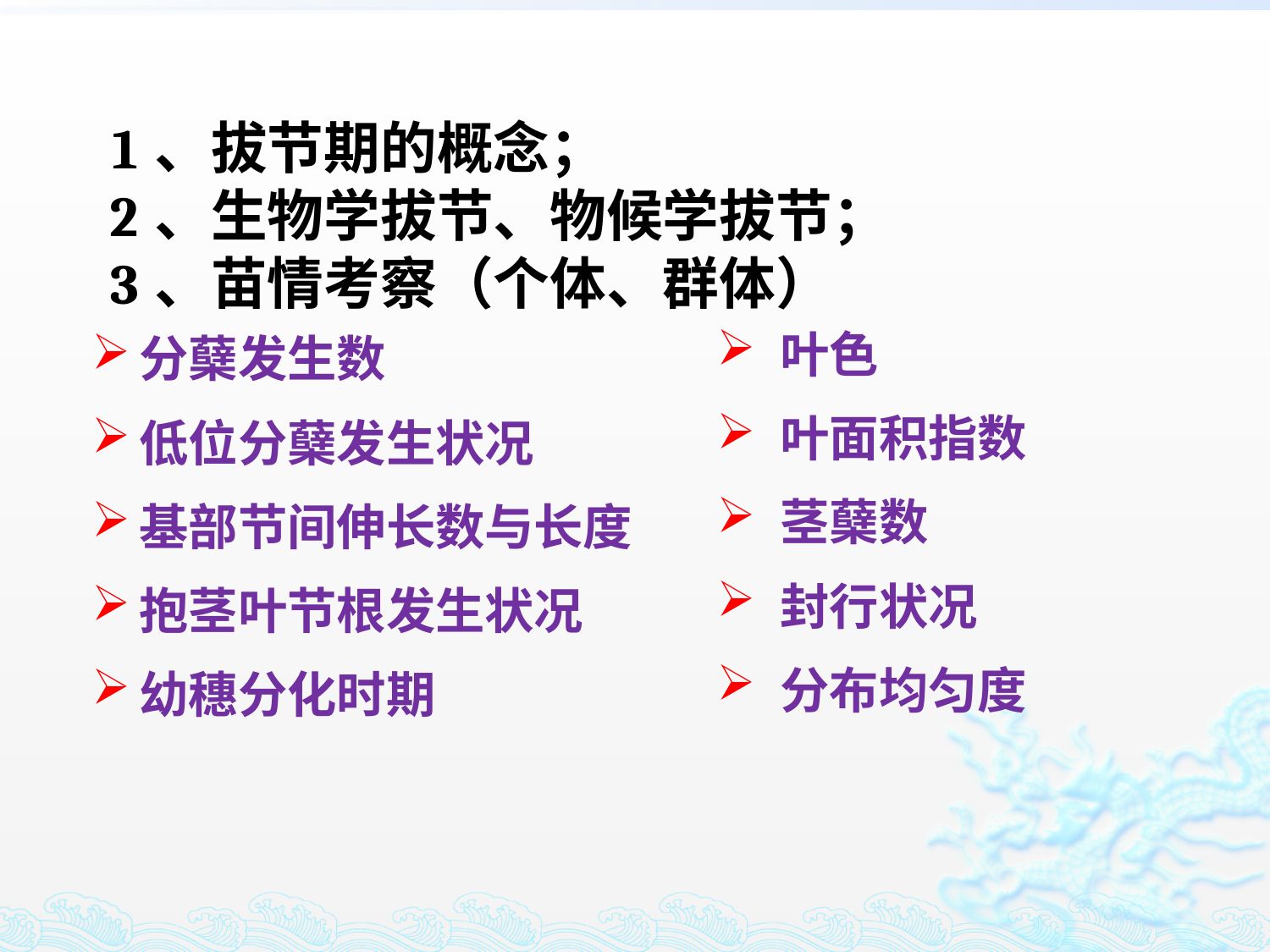

1、拔节期的概念；
2、生物学拔节、物候学拔节；
3、苗情考察（个体、群体）
叶色
叶面积指数
茎蘖数
封行状况
分布均匀度
分蘖发生数
低位分蘖发生状况
基部节间伸长数与长度
抱茎叶节根发生状况
幼穗分化时期